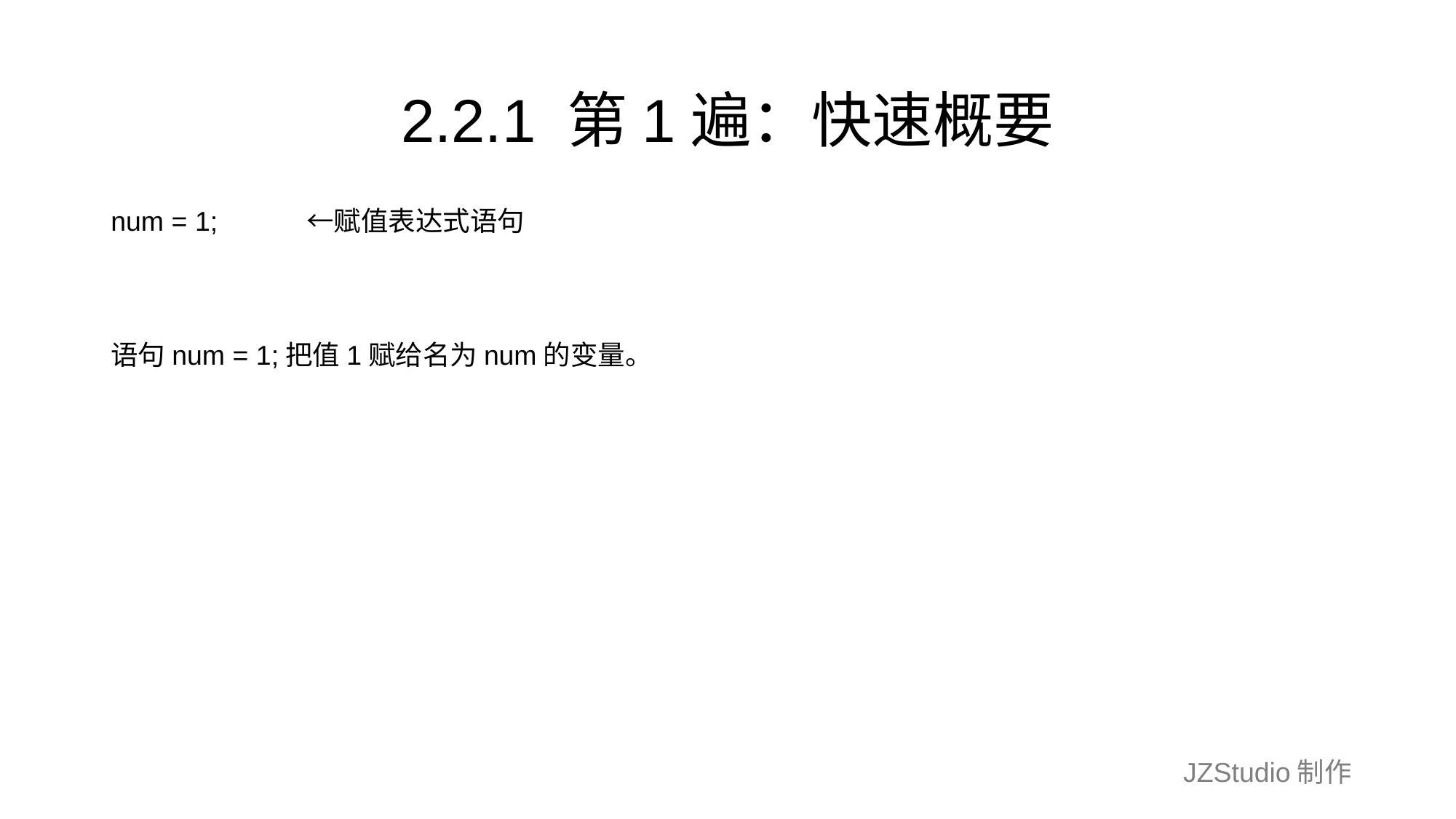

# 2.2.1 第1遍：快速概要
num = 1;　　　←赋值表达式语句

语句num = 1;把值1赋给名为num的变量。